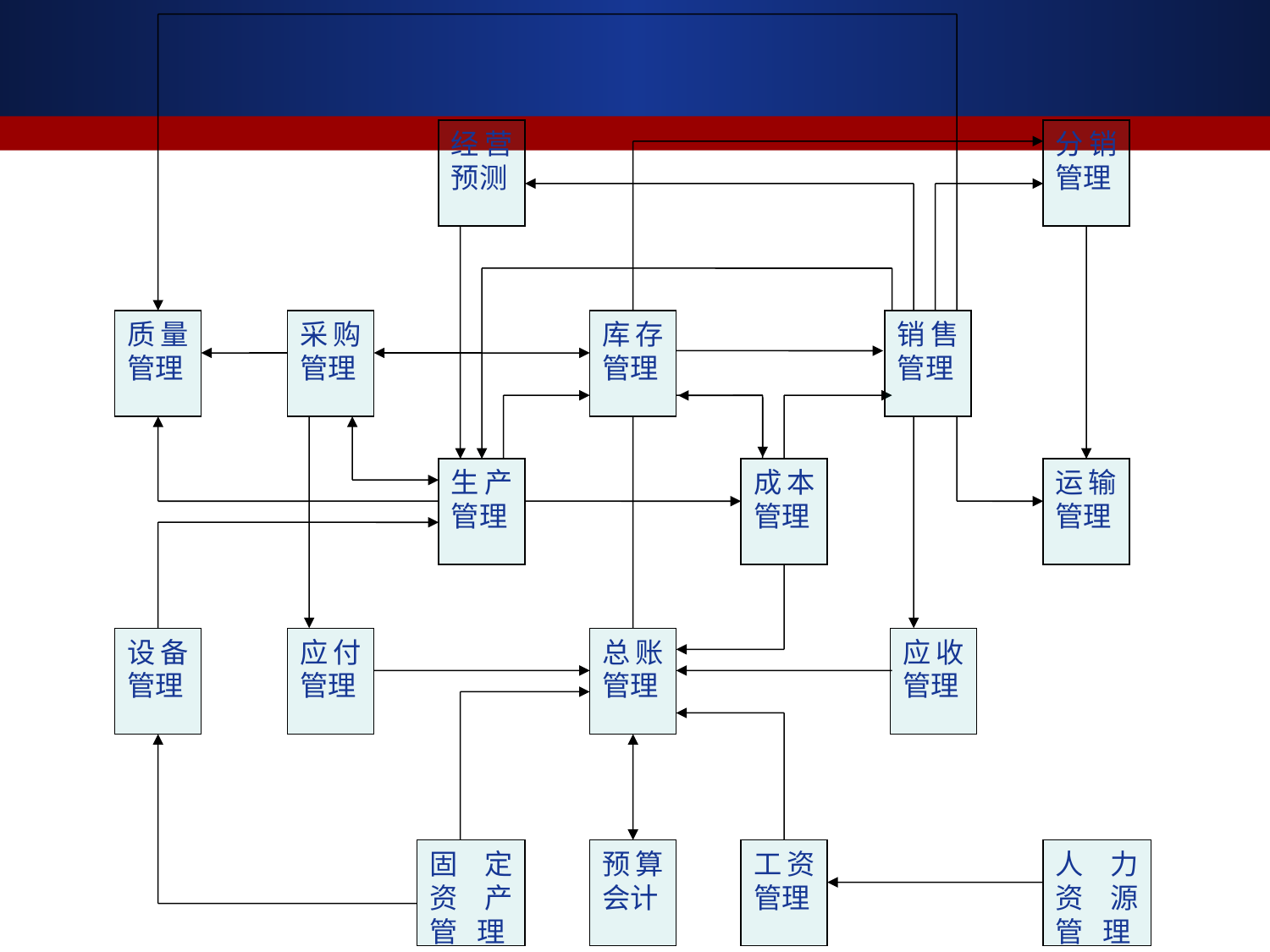

经营预测
分销管理

质量管理
采购管理
库存管理
销售管理

生产管理
成本管理
运输管理

设备管理
应付管理
总账管理
应收管理

固定资产管   理
预算会计
工资管理
人力资源管   理